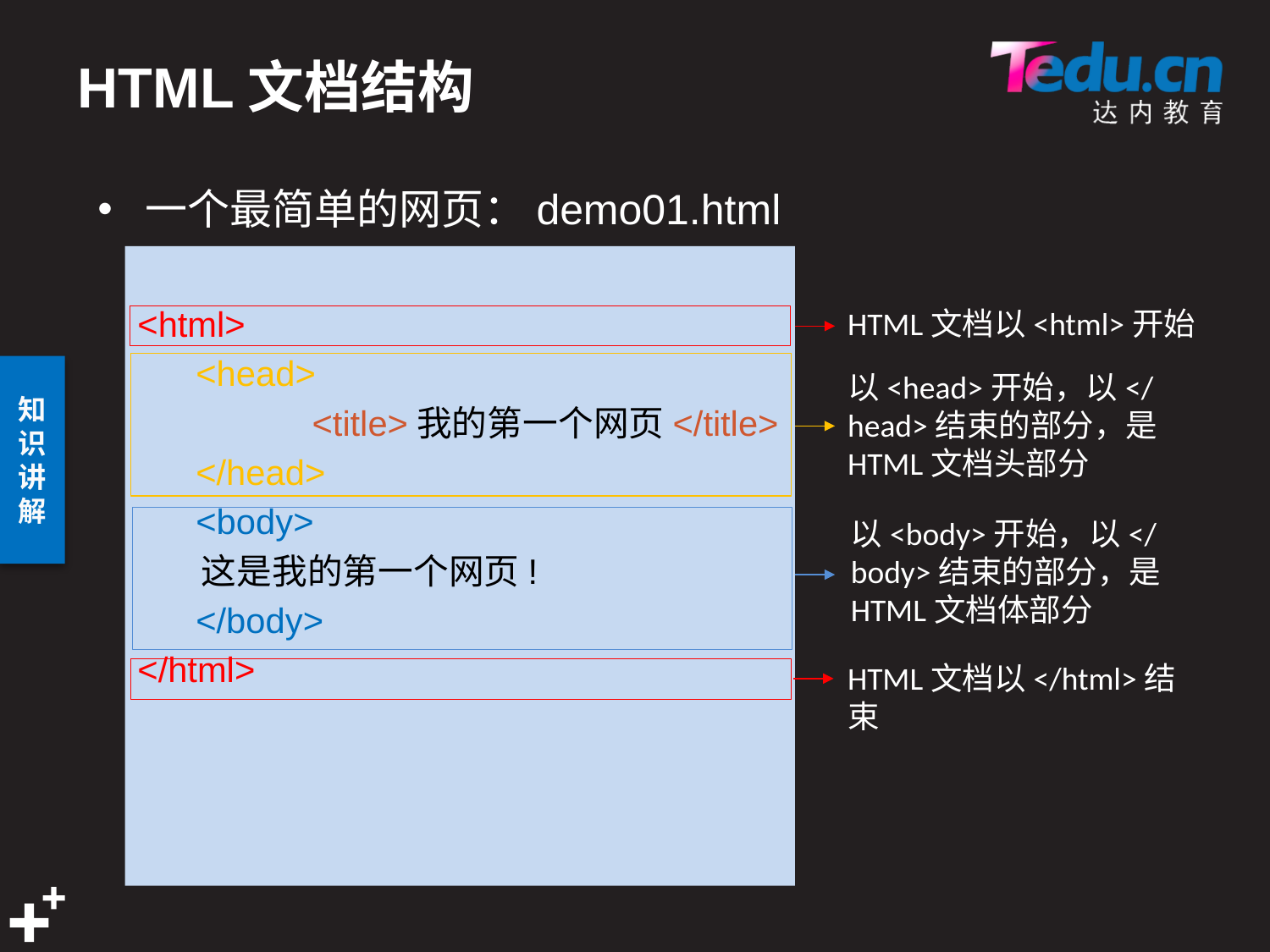

# HTML文档结构
一个最简单的网页：demo01.html

<html>
      <head>
       	<title>我的第一个网页</title>
      </head>
      <body>
     	 这是我的第一个网页!
      </body>
</html>
HTML文档以<html>开始

以<head>开始，以</head>结束的部分，是HTML文档头部分

以<body>开始，以</body>结束的部分，是HTML文档体部分
HTML文档以</html>结束